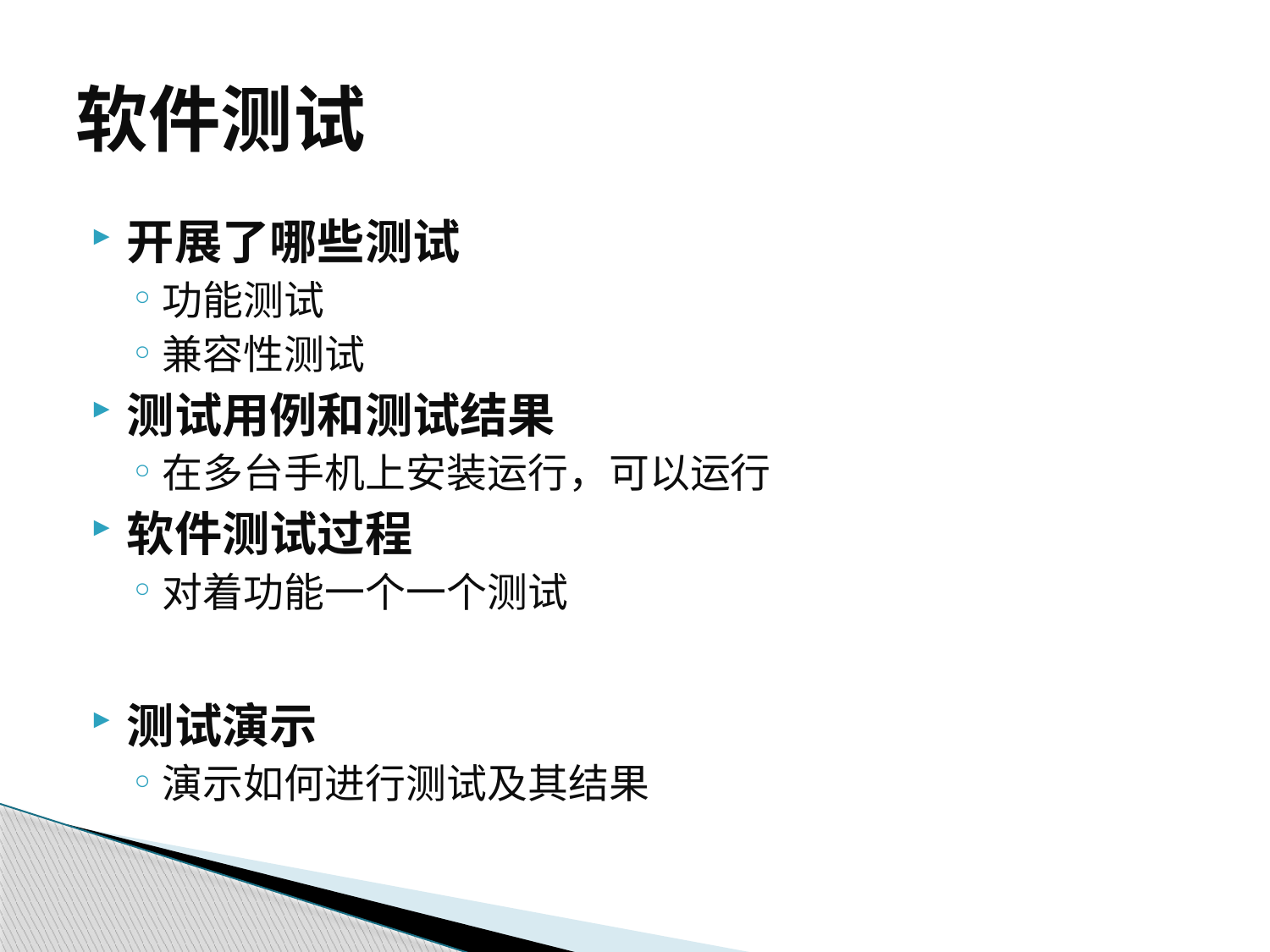

# 软件测试
开展了哪些测试
功能测试
兼容性测试
测试用例和测试结果
在多台手机上安装运行，可以运行
软件测试过程
对着功能一个一个测试

测试演示
演示如何进行测试及其结果